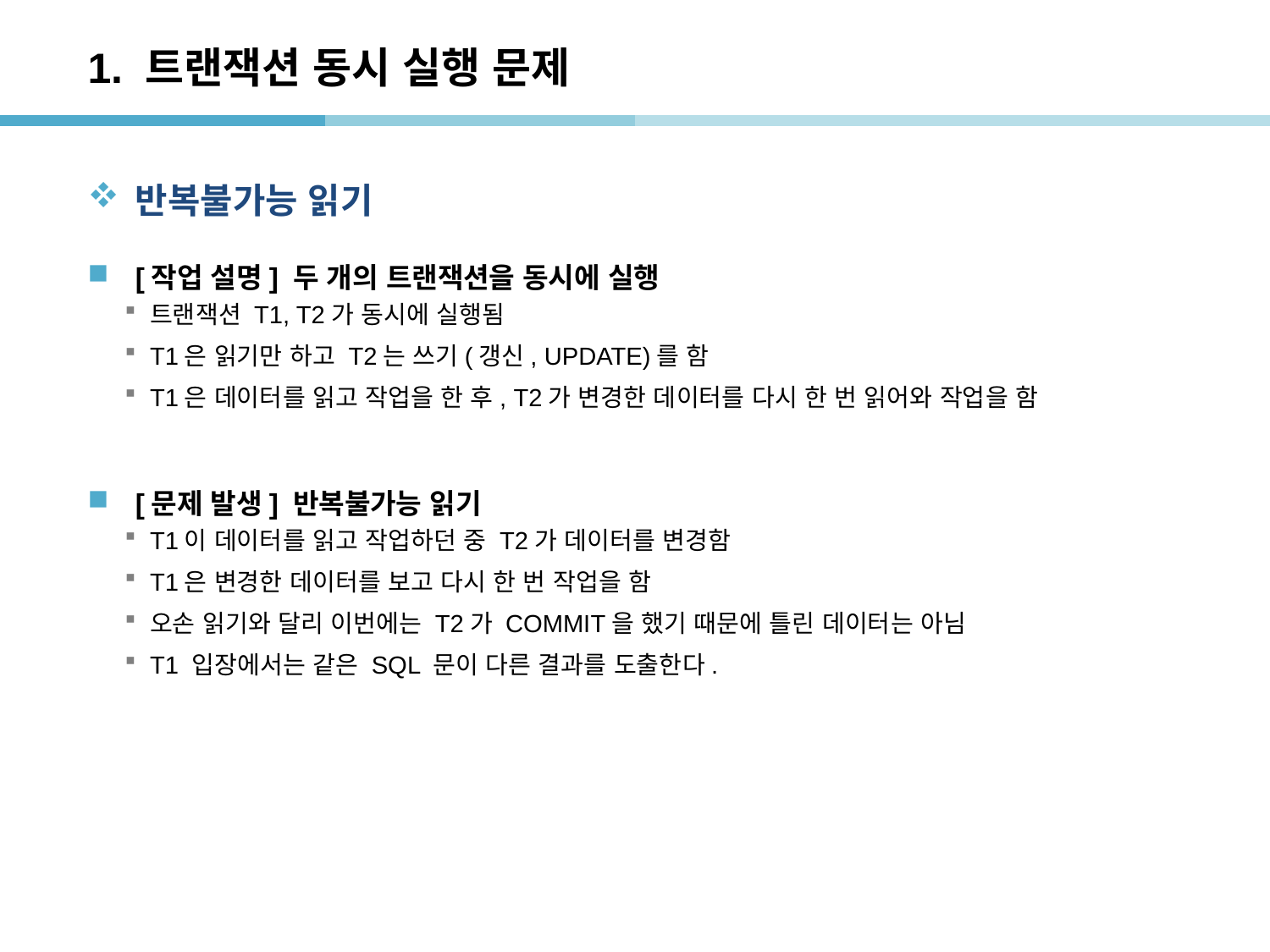

# 1. 트랜잭션 동시 실행 문제
반복불가능 읽기
[작업 설명] 두 개의 트랜잭션을 동시에 실행
트랜잭션 T1, T2가 동시에 실행됨
T1은 읽기만 하고 T2는 쓰기(갱신, UPDATE)를 함
T1은 데이터를 읽고 작업을 한 후, T2가 변경한 데이터를 다시 한 번 읽어와 작업을 함

[문제 발생] 반복불가능 읽기
T1이 데이터를 읽고 작업하던 중 T2가 데이터를 변경함
T1은 변경한 데이터를 보고 다시 한 번 작업을 함
오손 읽기와 달리 이번에는 T2가 COMMIT을 했기 때문에 틀린 데이터는 아님
T1 입장에서는 같은 SQL 문이 다른 결과를 도출한다.